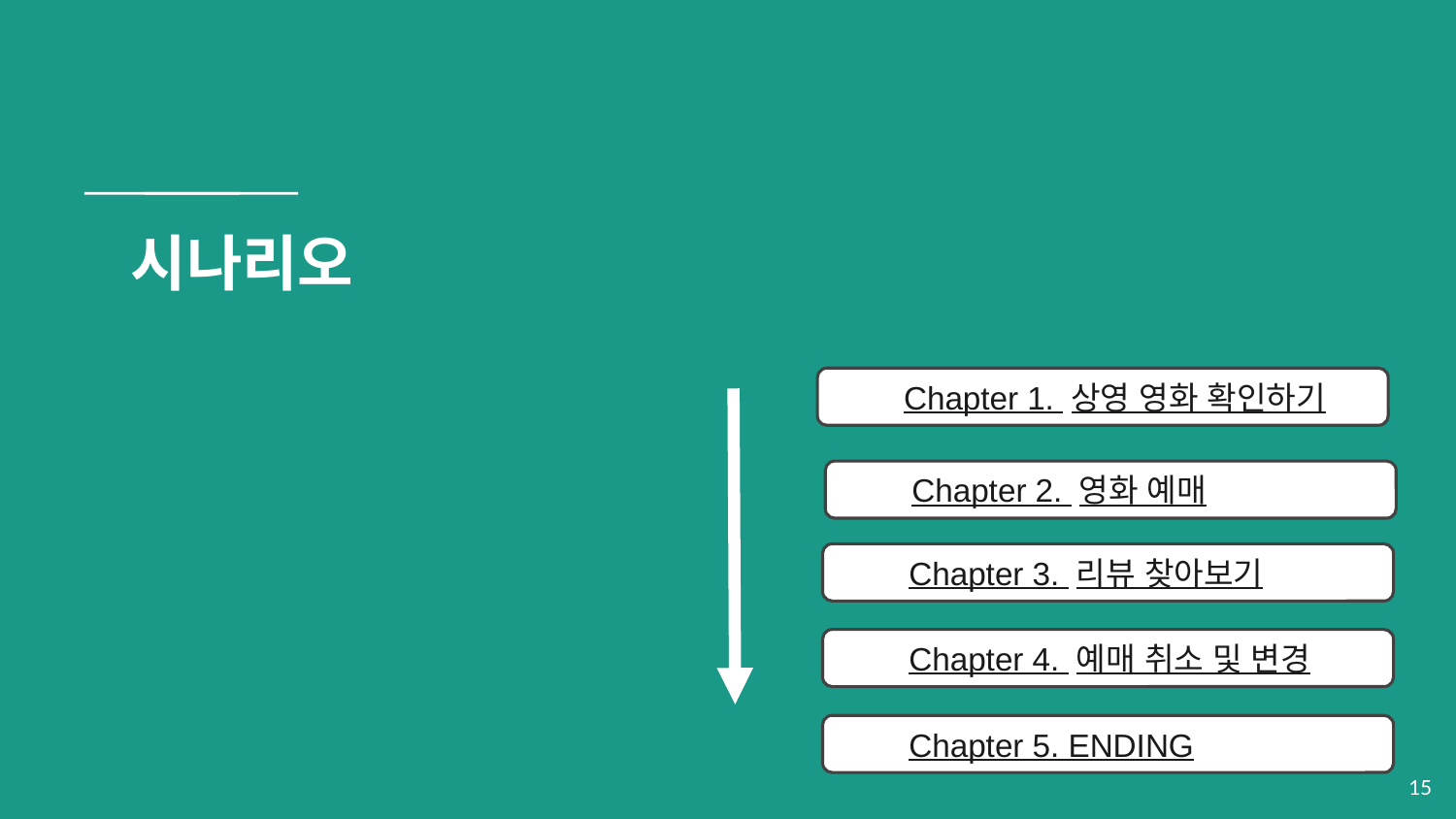

# 시나리오
Chapter 1. 상영 영화 확인하기
Chapter 2. 영화 예매
Chapter 3. 리뷰 찾아보기
Chapter 4. 예매 취소 및 변경
Chapter 5. ENDING
15